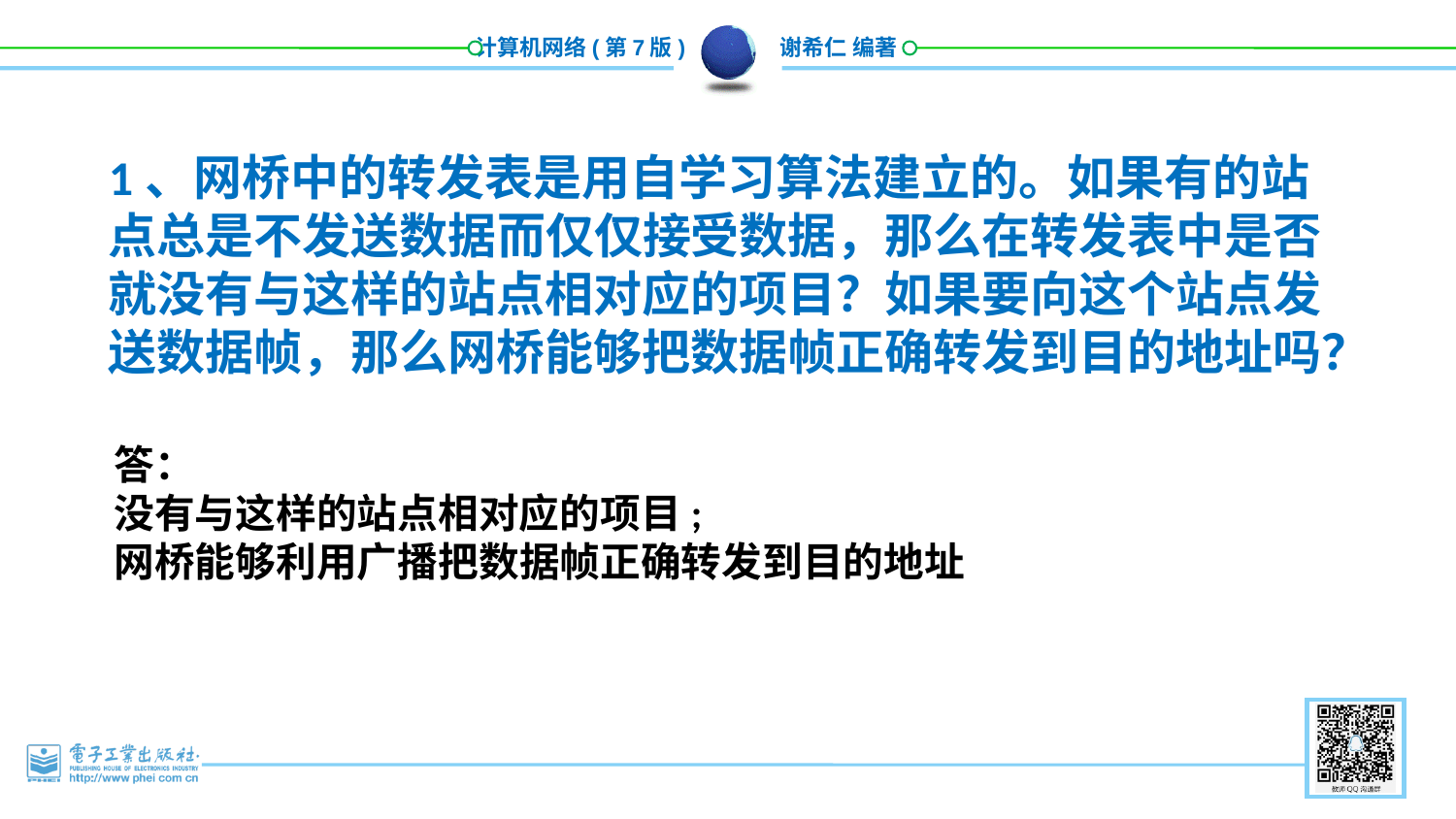

1、网桥中的转发表是用自学习算法建立的。如果有的站点总是不发送数据而仅仅接受数据，那么在转发表中是否就没有与这样的站点相对应的项目？如果要向这个站点发送数据帧，那么网桥能够把数据帧正确转发到目的地址吗？
答：
没有与这样的站点相对应的项目;
网桥能够利用广播把数据帧正确转发到目的地址